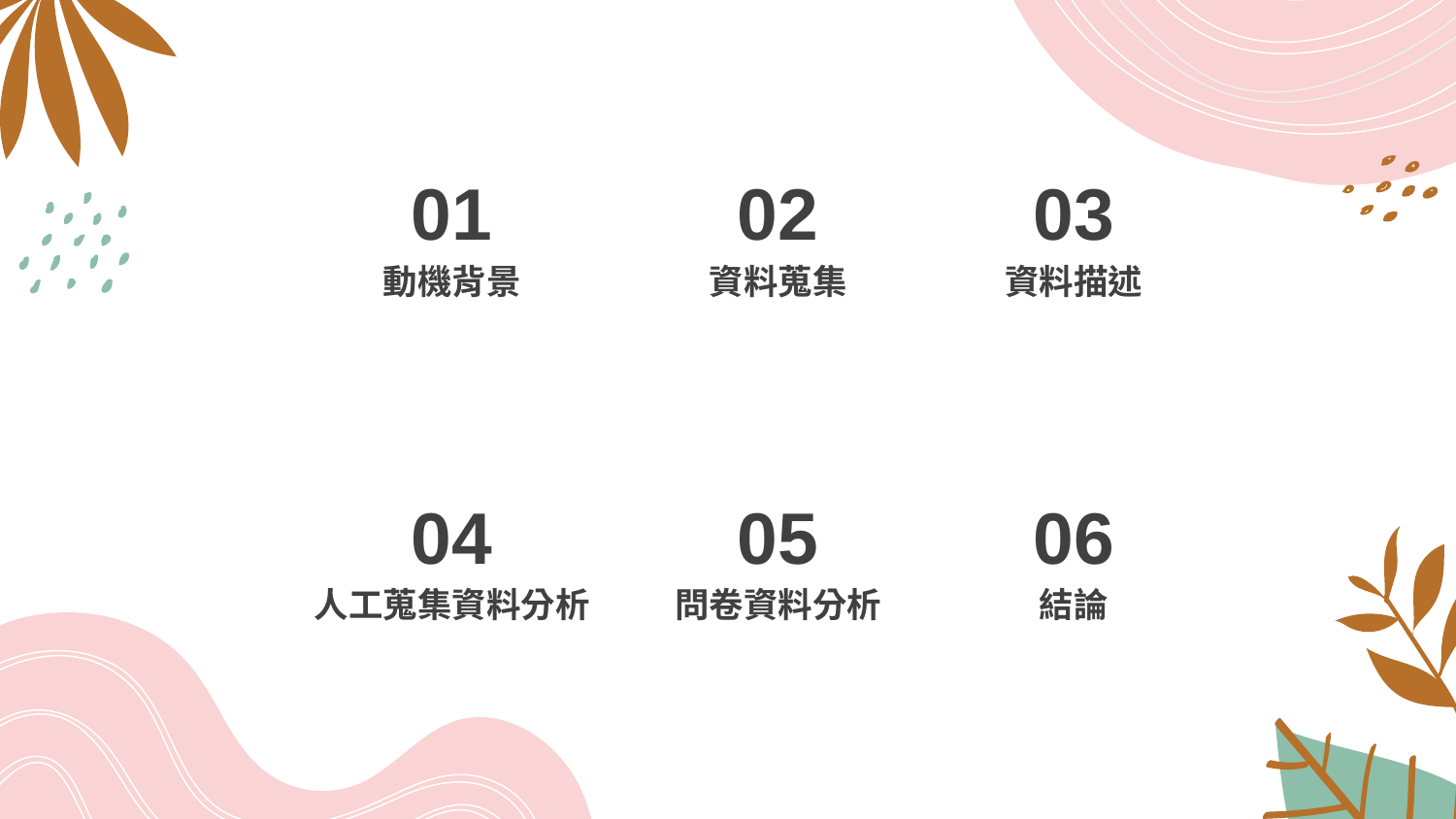

01
02
03
# 動機背景
資料蒐集
資料描述
04
05
06
人工蒐集資料分析
問卷資料分析
結論